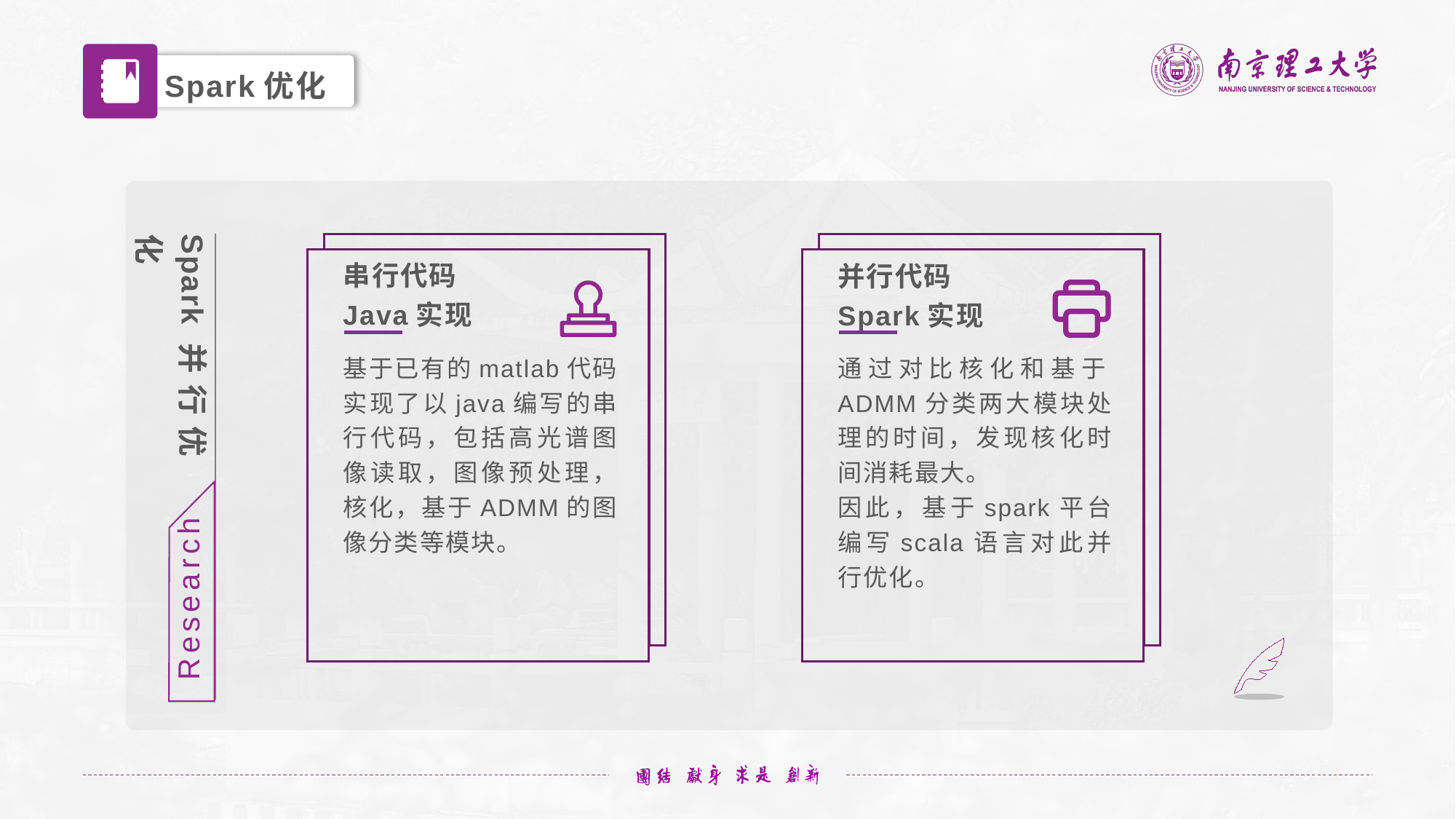

Spark优化

Spark并行优化

并行代码
Spark实现

通过对比核化和基于ADMM分类两大模块处理的时间，发现核化时间消耗最大。
因此，基于spark平台编写scala语言对此并行优化。
串行代码Java实现

基于已有的matlab代码实现了以java编写的串行代码，包括高光谱图像读取，图像预处理，核化，基于ADMM的图像分类等模块。

Research